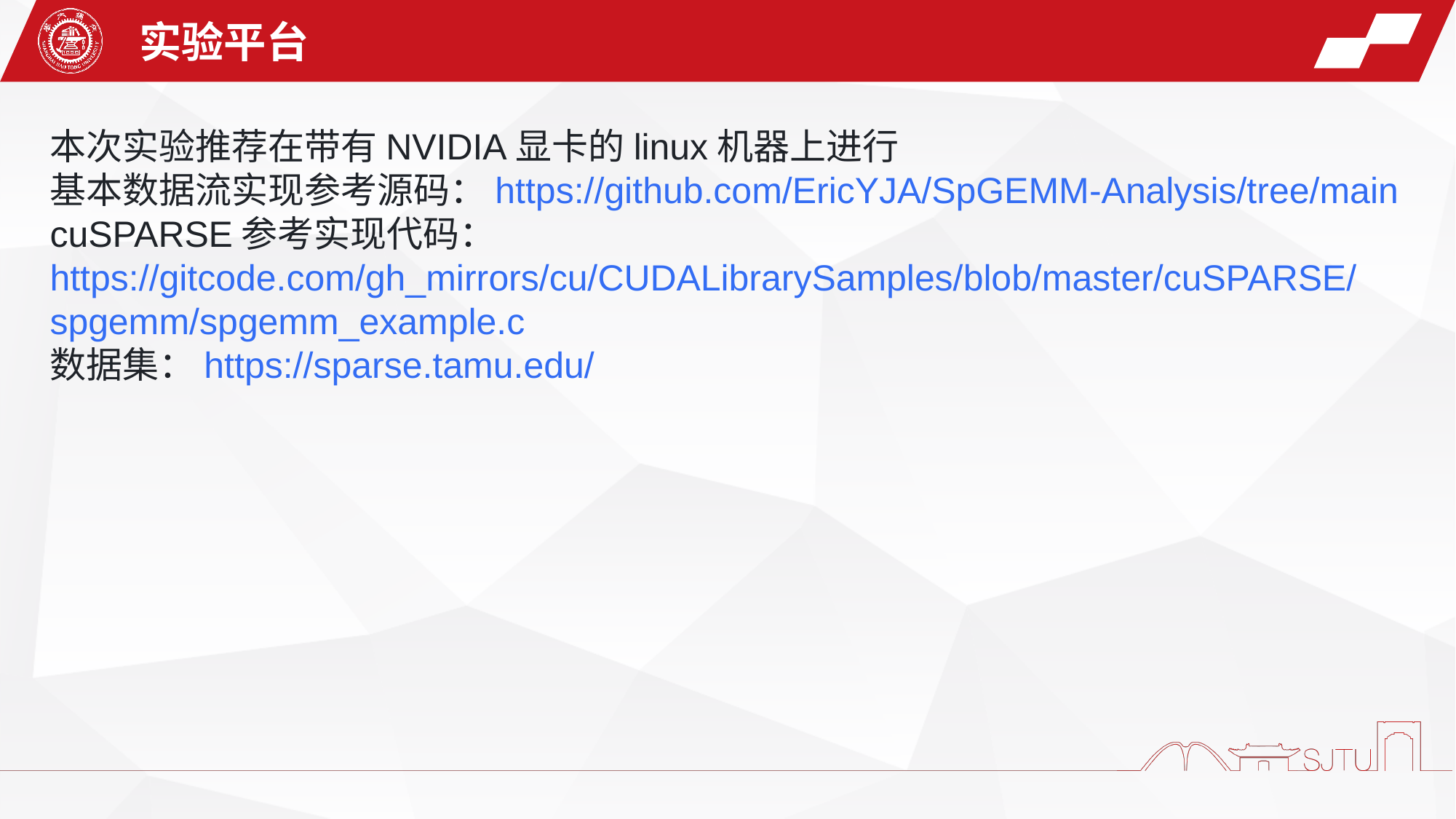

实验平台
本次实验推荐在带有NVIDIA显卡的linux机器上进⾏
基本数据流实现参考源码：https://github.com/EricYJA/SpGEMM-Analysis/tree/main
cuSPARSE参考实现代码：
https://gitcode.com/gh_mirrors/cu/CUDALibrarySamples/blob/master/cuSPARSE/spgemm/spgemm_example.c
数据集：https://sparse.tamu.edu/